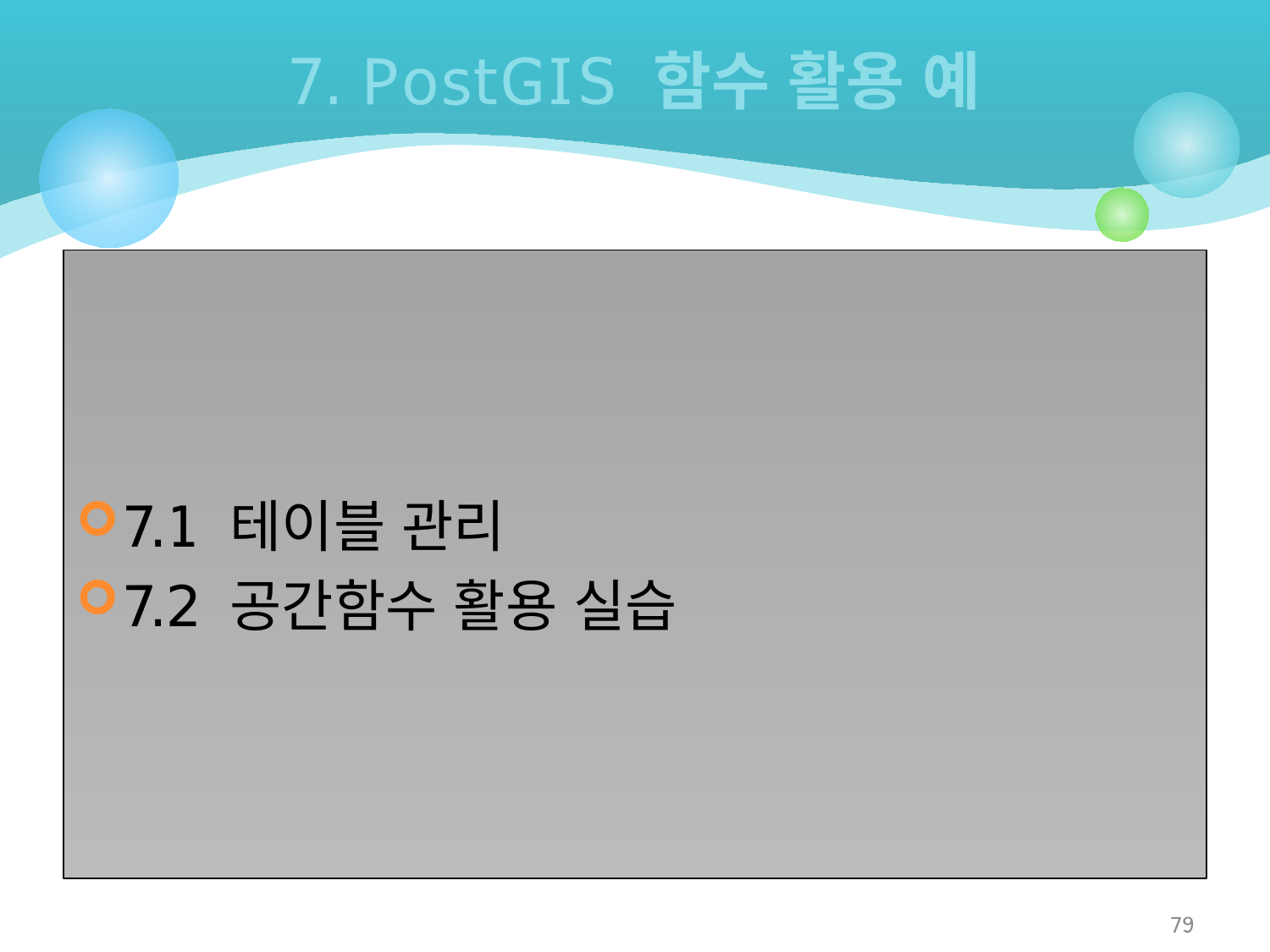

# 7. PostGIS 함수 활용 예
7.1 테이블 관리
7.2 공간함수 활용 실습
79